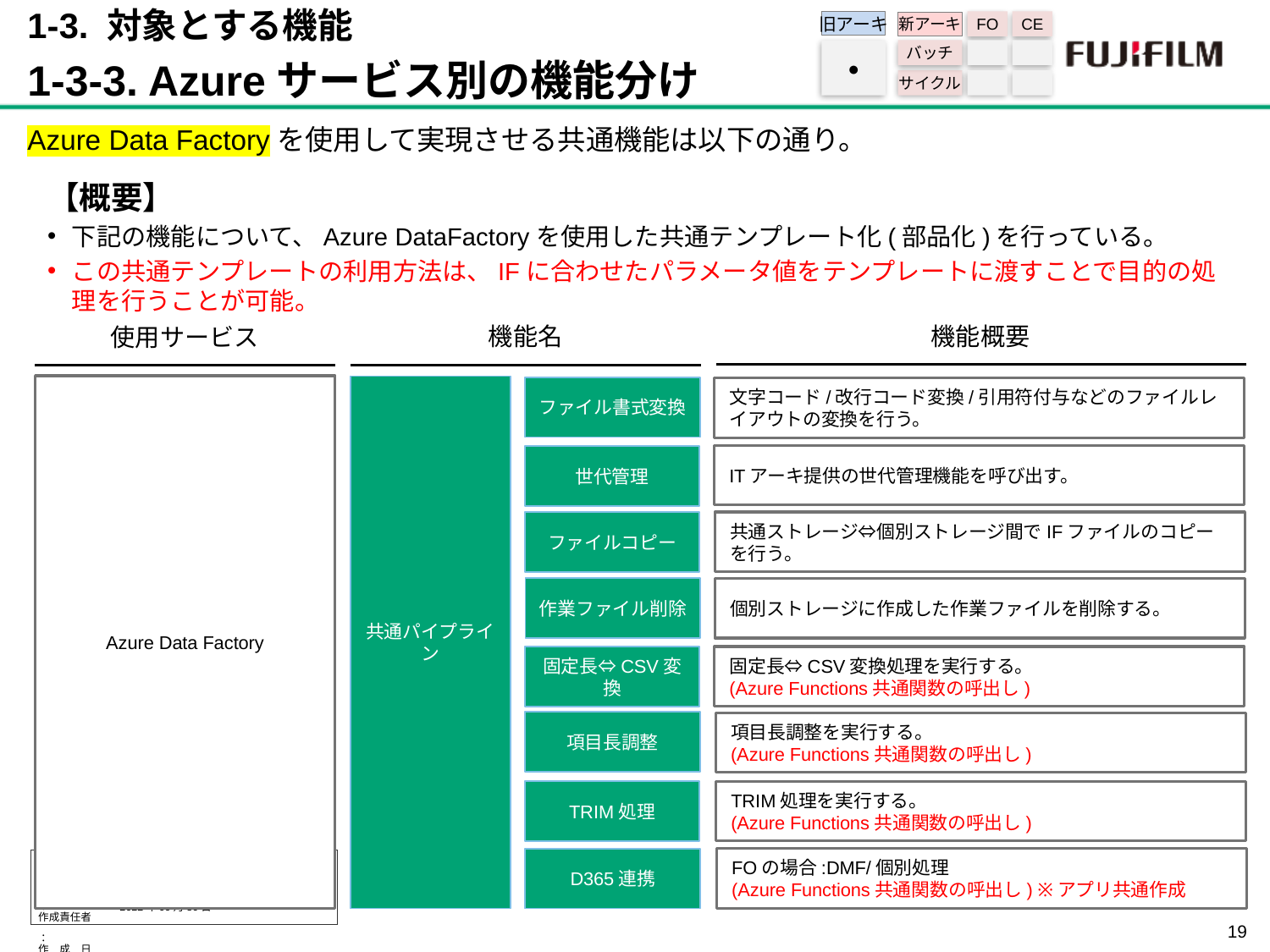

1-3. 対象とする機能
1-3-3. Azureサービス別の機能分け
旧アーキ
FO
CE
新アーキ
バッチ

サイクル

●
Azure Data Factoryを使用して実現させる共通機能は以下の通り。
【概要】
下記の機能について、Azure DataFactoryを使用した共通テンプレート化(部品化)を行っている。
この共通テンプレートの利用方法は、IFに合わせたパラメータ値をテンプレートに渡すことで目的の処理を行うことが可能。

機能概要
機能名
使用サービス
Azure Data Factory
共通パイプライン
ファイル書式変換
文字コード/改行コード変換/引用符付与などのファイルレイアウトの変換を行う。
ITアーキ提供の世代管理機能を呼び出す。
世代管理
ファイルコピー
共通ストレージ⇔個別ストレージ間でIFファイルのコピーを行う。
作業ファイル削除
個別ストレージに作成した作業ファイルを削除する。
固定長⇔CSV変換
固定長⇔CSV変換処理を実行する。
(Azure Functions共通関数の呼出し)
項目長調整
項目長調整を実行する。
(Azure Functions共通関数の呼出し)
TRIM処理
TRIM処理を実行する。
(Azure Functions共通関数の呼出し)
D365連携
FOの場合:DMF/個別処理
(Azure Functions共通関数の呼出し) ※アプリ共通作成
19